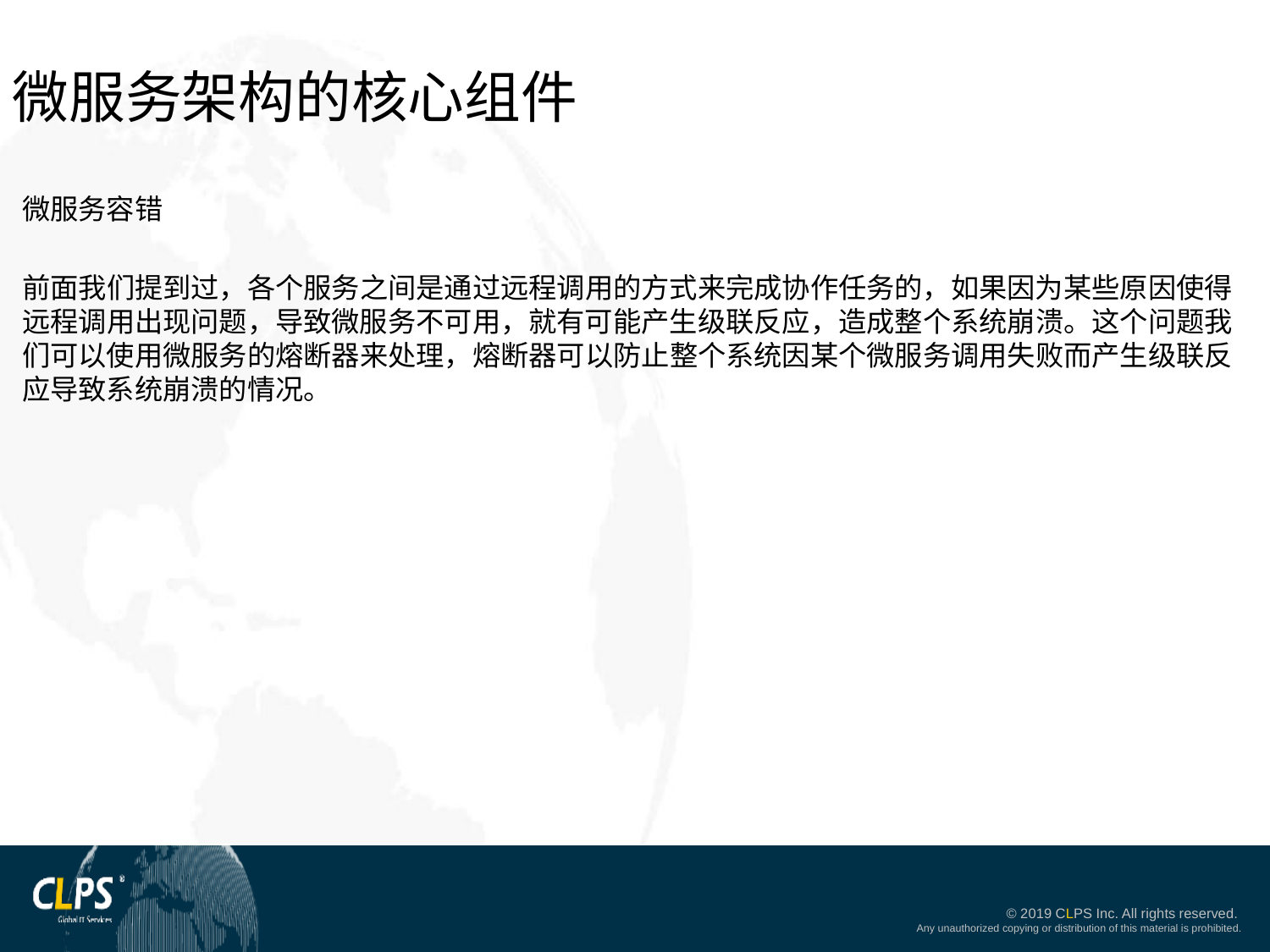

微服务架构的核心组件

微服务容错

前面我们提到过，各个服务之间是通过远程调用的方式来完成协作任务的，如果因为某些原因使得远程调用出现问题，导致微服务不可用，就有可能产生级联反应，造成整个系统崩溃。这个问题我们可以使用微服务的熔断器来处理，熔断器可以防止整个系统因某个微服务调用失败而产生级联反应导致系统崩溃的情况。
14